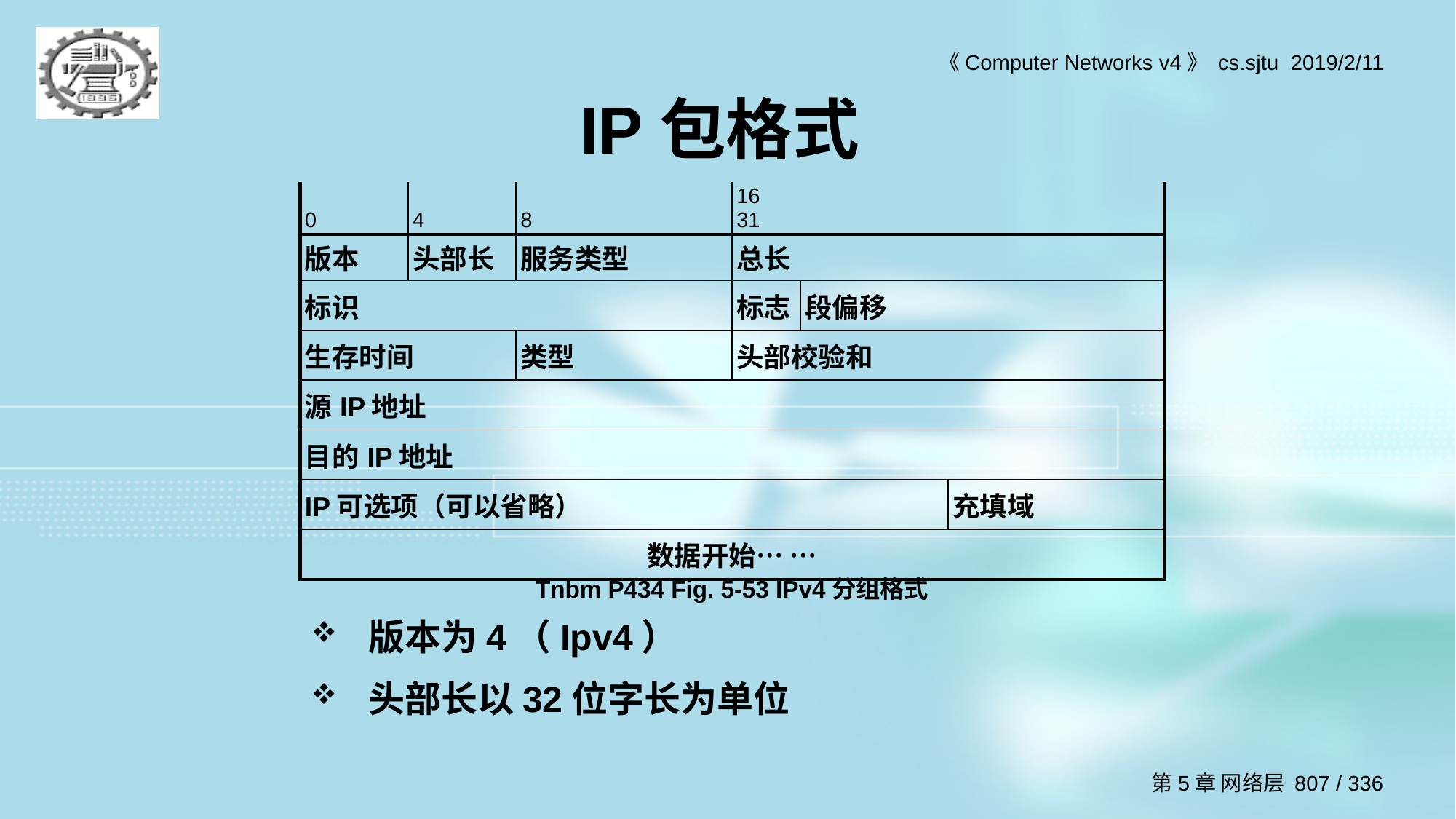

# IP包格式
| 0 | 4 | 8 | 16 31 |  |  |
| --- | --- | --- | --- | --- | --- |
| 版本 | 头部长 | 服务类型 | 总长 |  |  |
| 标识 |  |  | 标志 | 段偏移 |  |
| 生存时间 |  | 类型 | 头部校验和 |  |  |
| 源IP地址 |  |  |  |  |  |
| 目的IP地址 |  |  |  |  |  |
| IP可选项（可以省略） |  |  |  |  | 充填域 |
| 数据开始… … |  |  |  |  |  |
Tnbm P434 Fig. 5-53 IPv4分组格式
版本为4（Ipv4）
头部长以32位字长为单位